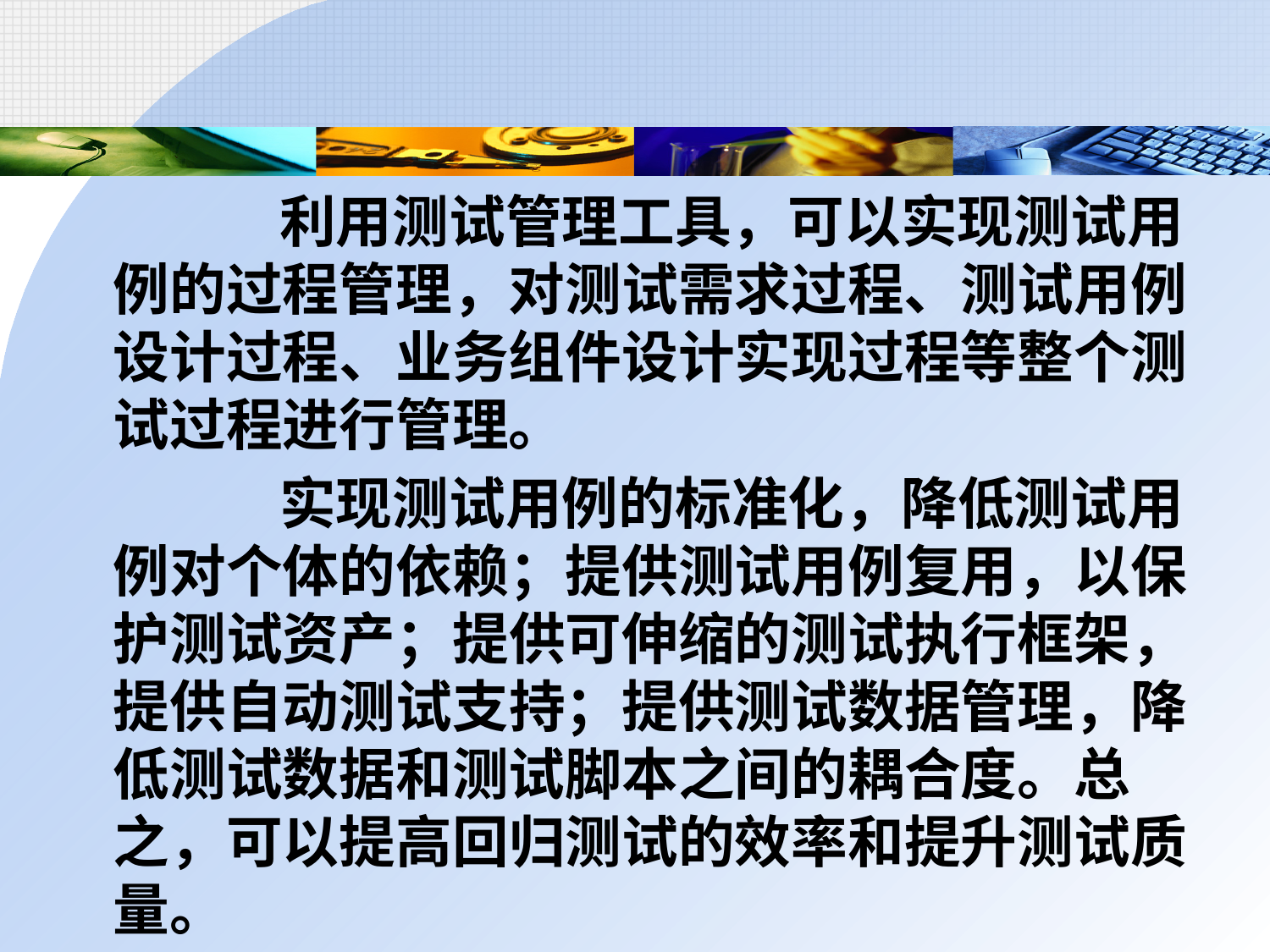

利用测试管理工具，可以实现测试用例的过程管理，对测试需求过程、测试用例设计过程、业务组件设计实现过程等整个测试过程进行管理。
		  实现测试用例的标准化，降低测试用例对个体的依赖；提供测试用例复用，以保护测试资产；提供可伸缩的测试执行框架，提供自动测试支持；提供测试数据管理，降低测试数据和测试脚本之间的耦合度。总之，可以提高回归测试的效率和提升测试质量。